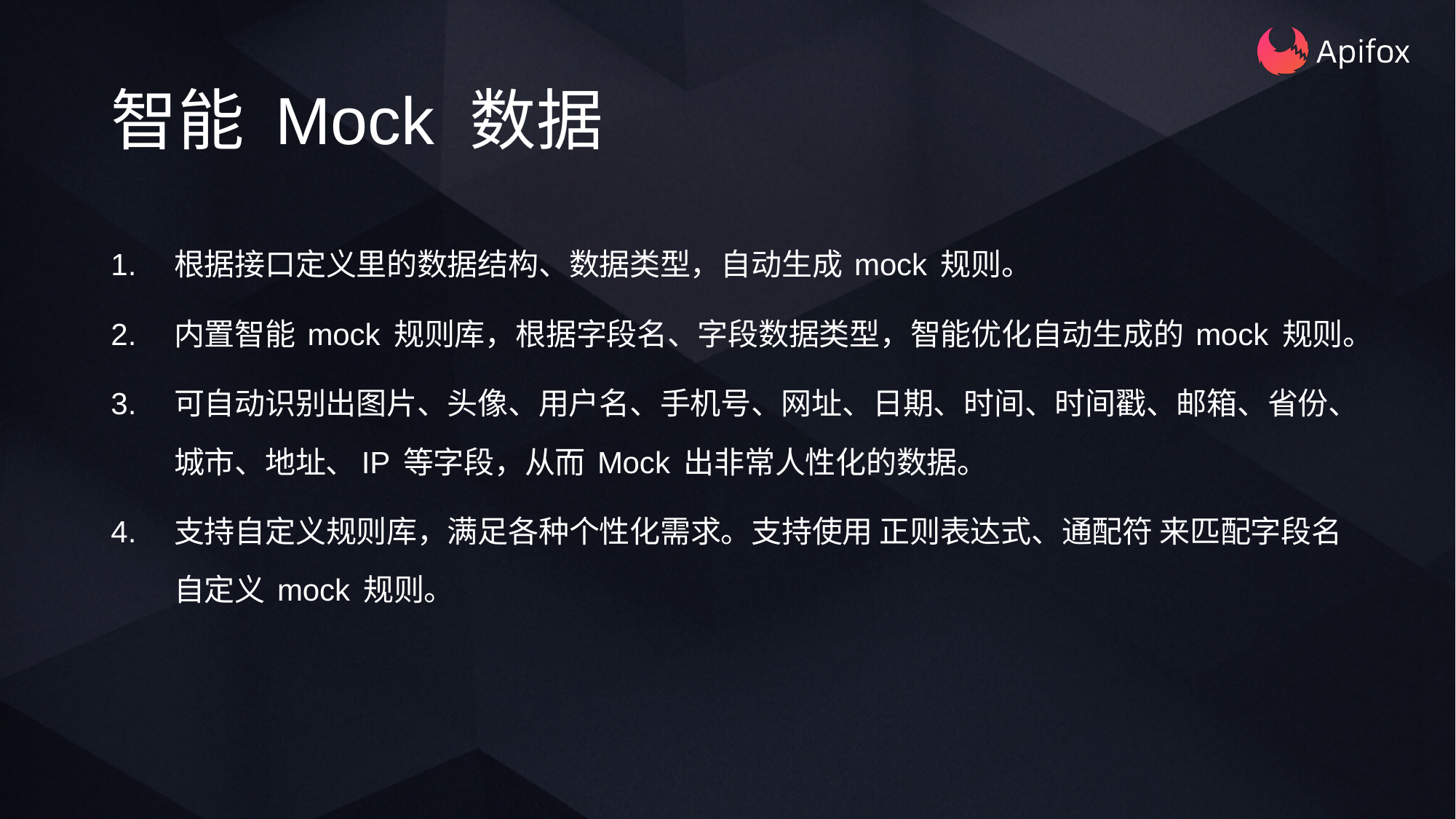

# 智能 Mock 数据
根据接口定义里的数据结构、数据类型，自动生成 mock 规则。
内置智能 mock 规则库，根据字段名、字段数据类型，智能优化自动生成的 mock 规则。
可自动识别出图片、头像、用户名、手机号、网址、日期、时间、时间戳、邮箱、省份、城市、地址、IP 等字段，从而 Mock 出非常人性化的数据。
支持自定义规则库，满足各种个性化需求。支持使用 正则表达式、通配符 来匹配字段名自定义 mock 规则。